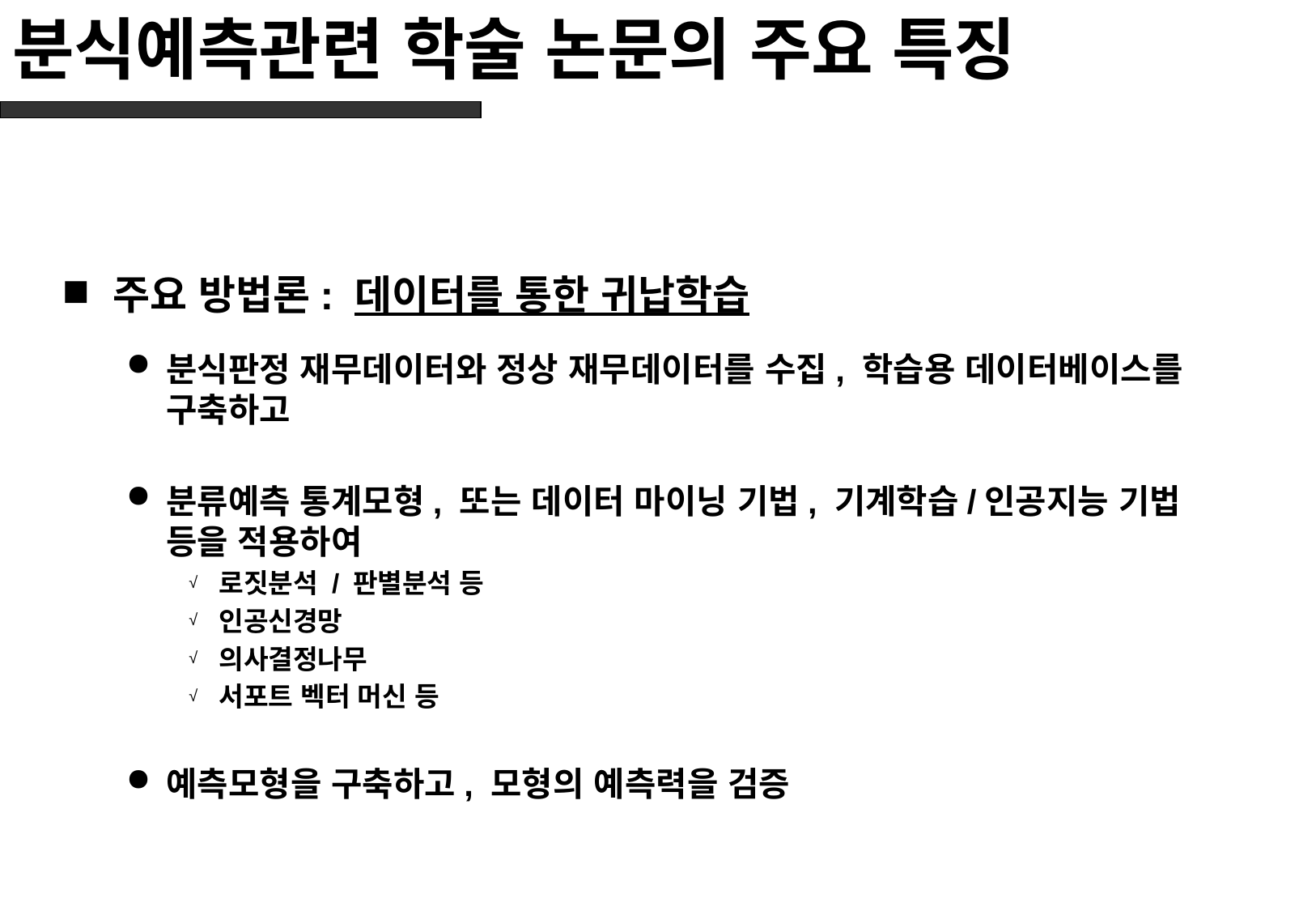

# 분식예측관련 학술 논문의 주요 특징
주요 방법론: 데이터를 통한 귀납학습

분식판정 재무데이터와 정상 재무데이터를 수집, 학습용 데이터베이스를 구축하고

분류예측 통계모형, 또는 데이터 마이닝 기법, 기계학습/인공지능 기법 등을 적용하여
로짓분석 / 판별분석 등
인공신경망
의사결정나무
서포트 벡터 머신 등

예측모형을 구축하고, 모형의 예측력을 검증